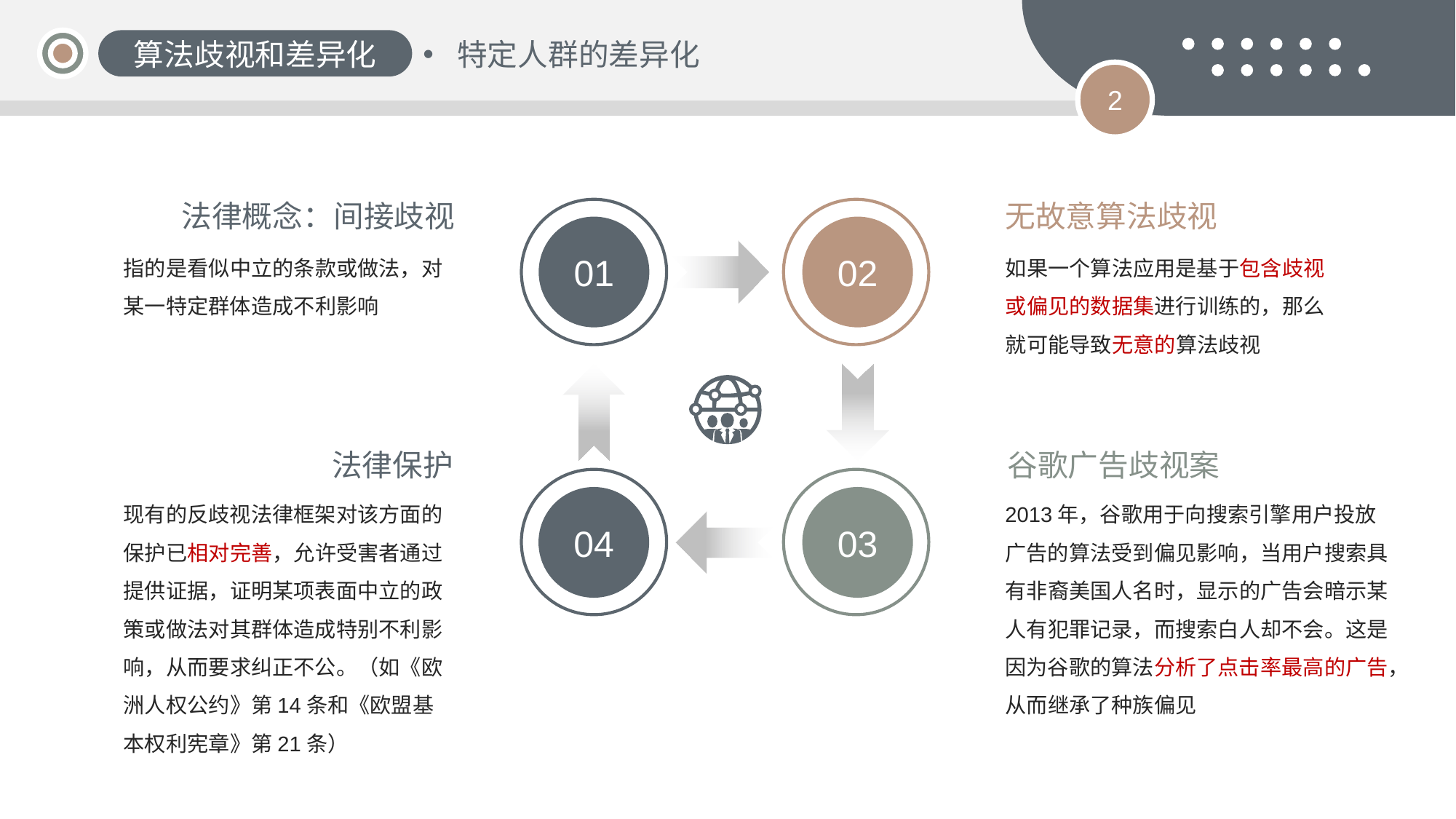

算法歧视和差异化
特定人群的差异化
2

法律概念：间接歧视
无故意算法歧视

01
02
指的是看似中立的条款或做法，对某一特定群体造成不利影响
如果一个算法应用是基于包含歧视或偏见的数据集进行训练的，那么就可能导致无意的算法歧视

法律保护
谷歌广告歧视案

现有的反歧视法律框架对该方面的保护已相对完善，允许受害者通过提供证据，证明某项表面中立的政策或做法对其群体造成特别不利影响，从而要求纠正不公。（如《欧洲人权公约》第14条和《欧盟基本权利宪章》第21条）
2013年，谷歌用于向搜索引擎用户投放广告的算法受到偏见影响，当用户搜索具有非裔美国人名时，显示的广告会暗示某人有犯罪记录，而搜索白人却不会。这是因为谷歌的算法分析了点击率最高的广告，从而继承了种族偏见
04
03